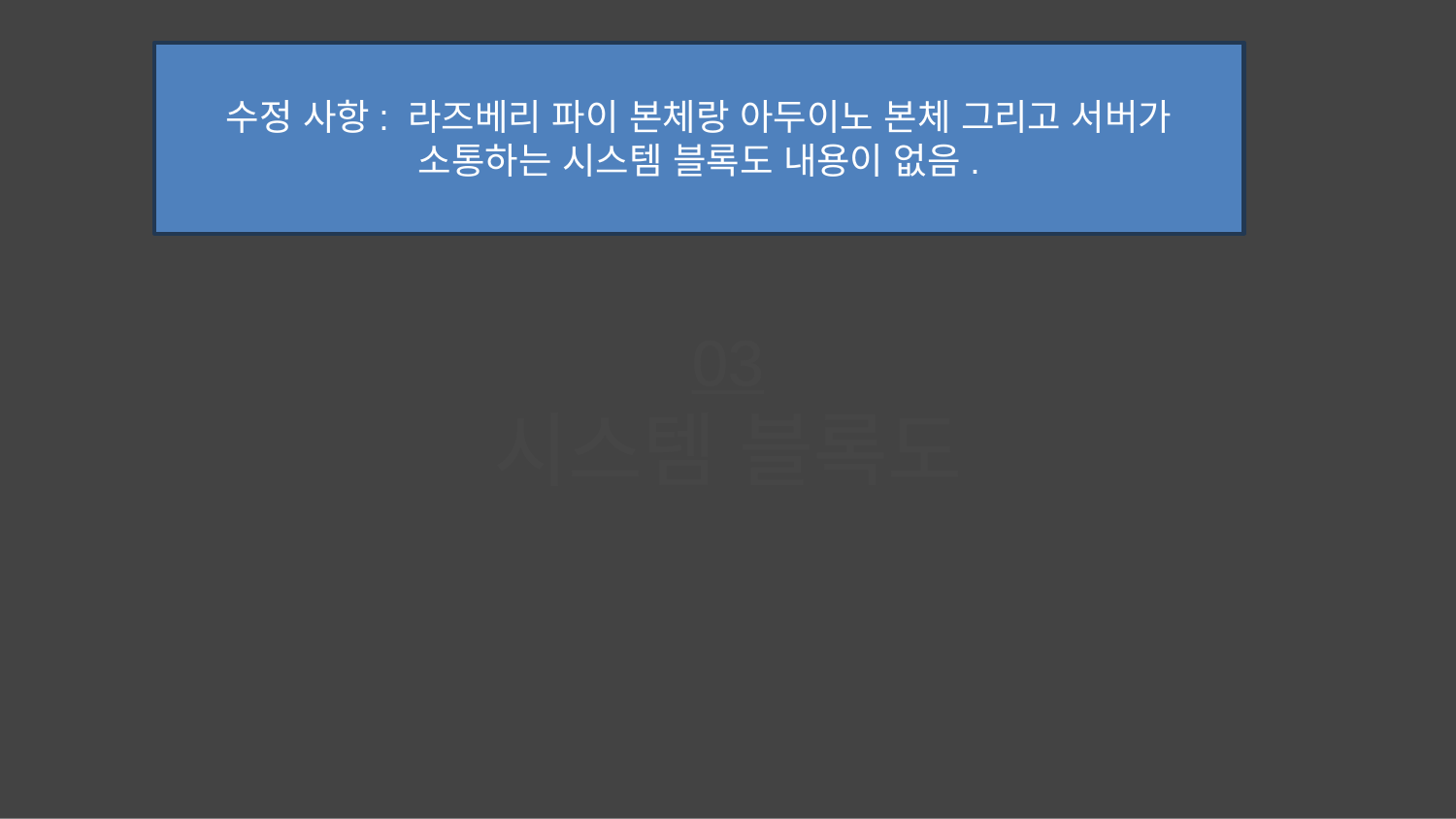

수정 사항: 라즈베리 파이 본체랑 아두이노 본체 그리고 서버가 소통하는 시스템 블록도 내용이 없음.
03
시스템 블록도